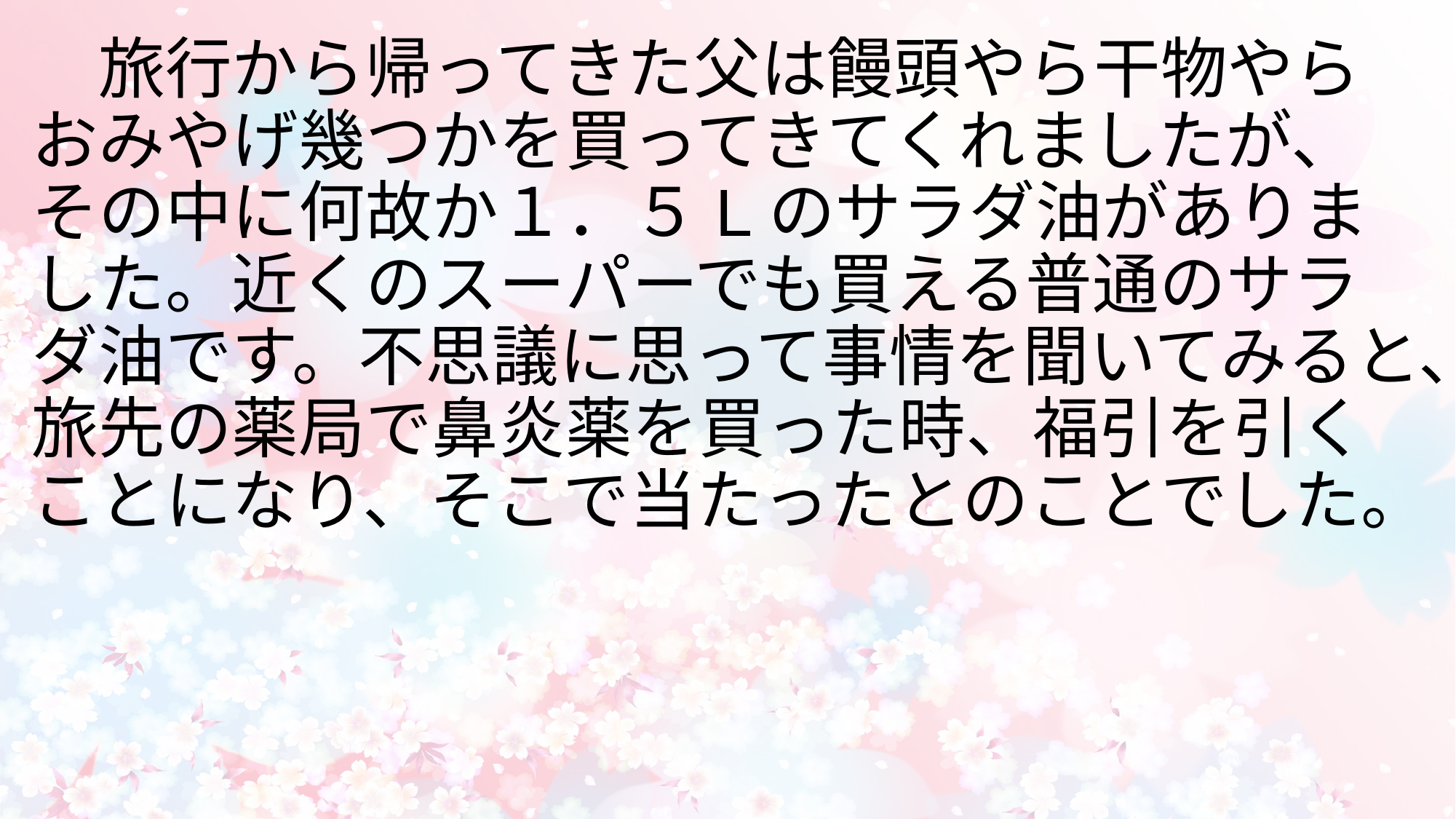

旅行から帰ってきた父は饅頭やら干物やらおみやげ幾つかを買ってきてくれましたが、その中に何故か１．５Lのサラダ油がありました。近くのスーパーでも買える普通のサラダ油です。不思議に思って事情を聞いてみると、旅先の薬局で鼻炎薬を買った時、福引を引くことになり、そこで当たったとのことでした。